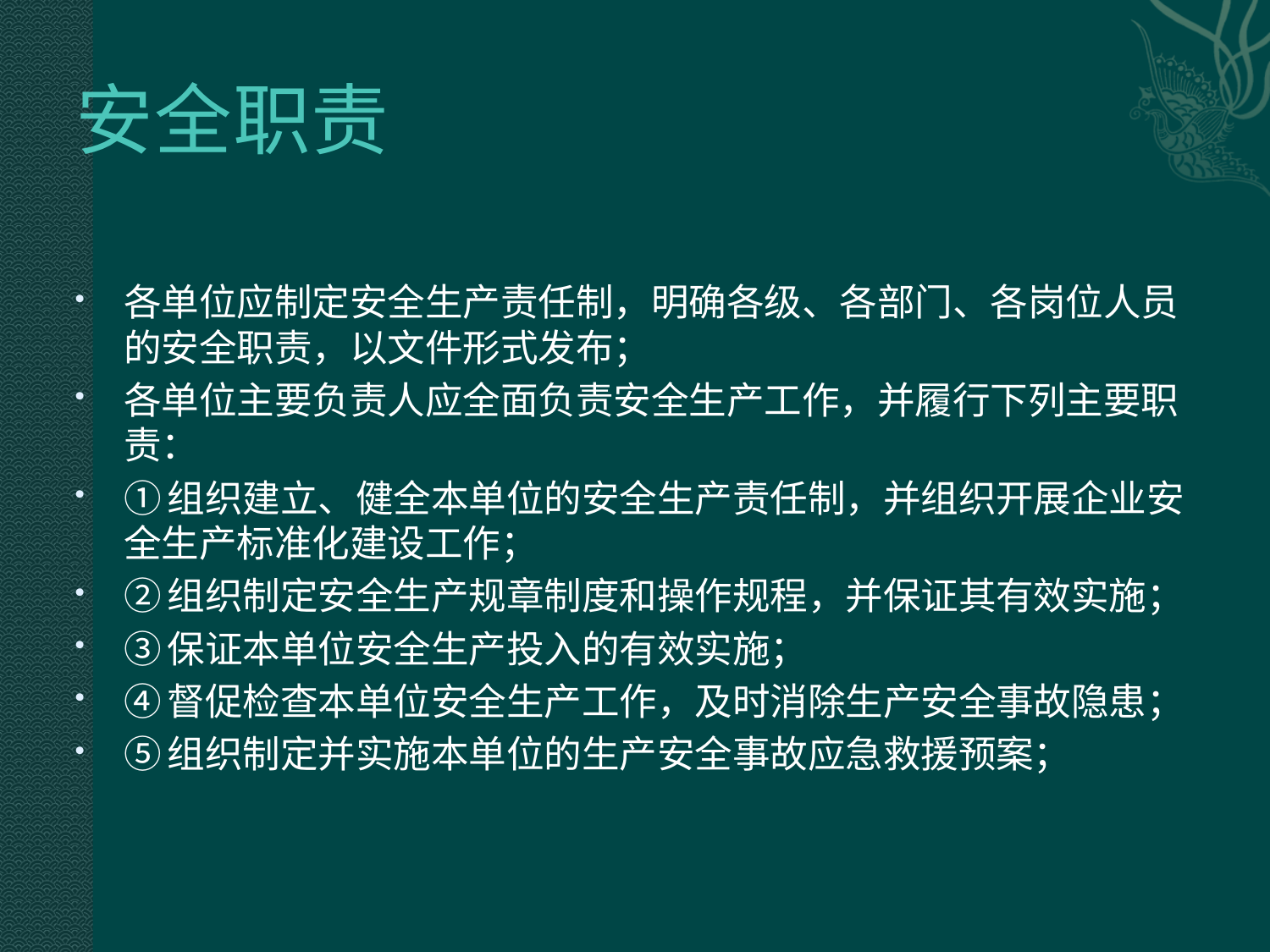

# 安全职责

各单位应制定安全生产责任制，明确各级、各部门、各岗位人员的安全职责，以文件形式发布；
各单位主要负责人应全面负责安全生产工作，并履行下列主要职责：
①组织建立、健全本单位的安全生产责任制，并组织开展企业安全生产标准化建设工作；
②组织制定安全生产规章制度和操作规程，并保证其有效实施；
③保证本单位安全生产投入的有效实施；
④督促检查本单位安全生产工作，及时消除生产安全事故隐患；
⑤组织制定并实施本单位的生产安全事故应急救援预案；